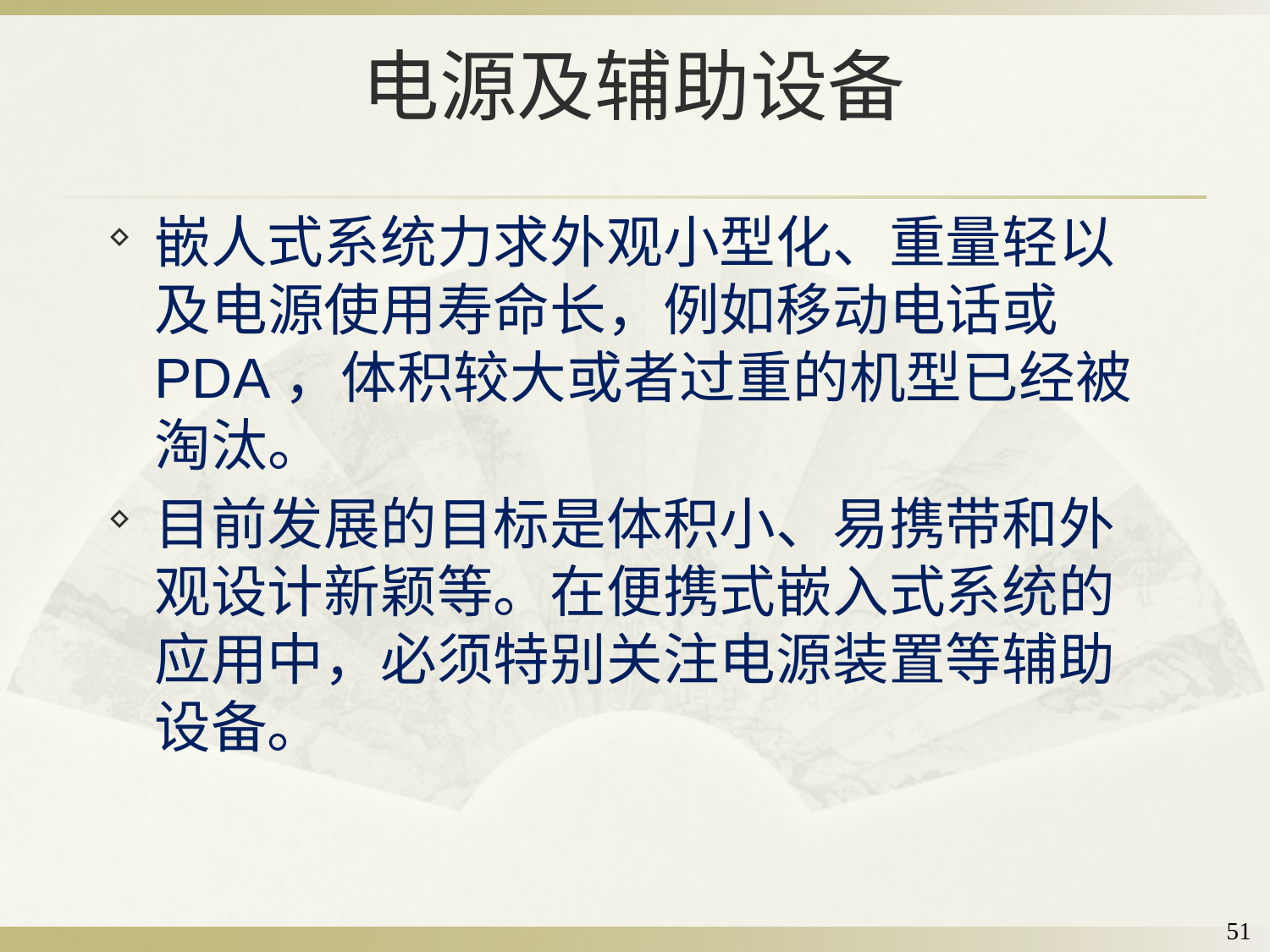

# 电源及辅助设备
嵌人式系统力求外观小型化、重量轻以及电源使用寿命长，例如移动电话或PDA，体积较大或者过重的机型已经被淘汰。
目前发展的目标是体积小、易携带和外观设计新颖等。在便携式嵌入式系统的应用中，必须特别关注电源装置等辅助设备。